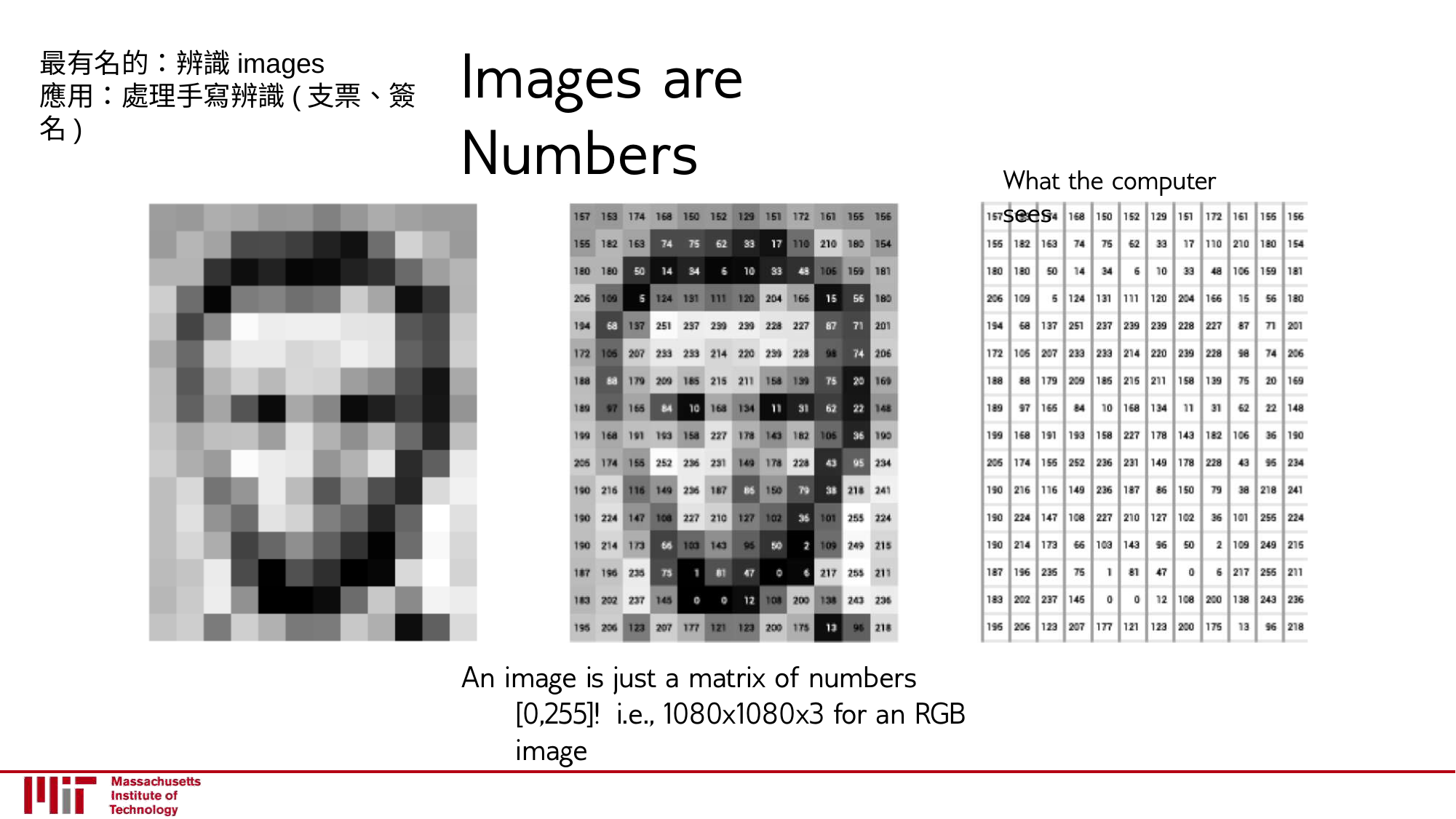

# Images are Numbers
最有名的：辨識images
應用：處理手寫辨識(支票、簽名)
What the computer sees

An image is just a matrix of numbers [0,255]!  i.e., 1080x1080x3 for an RGB image